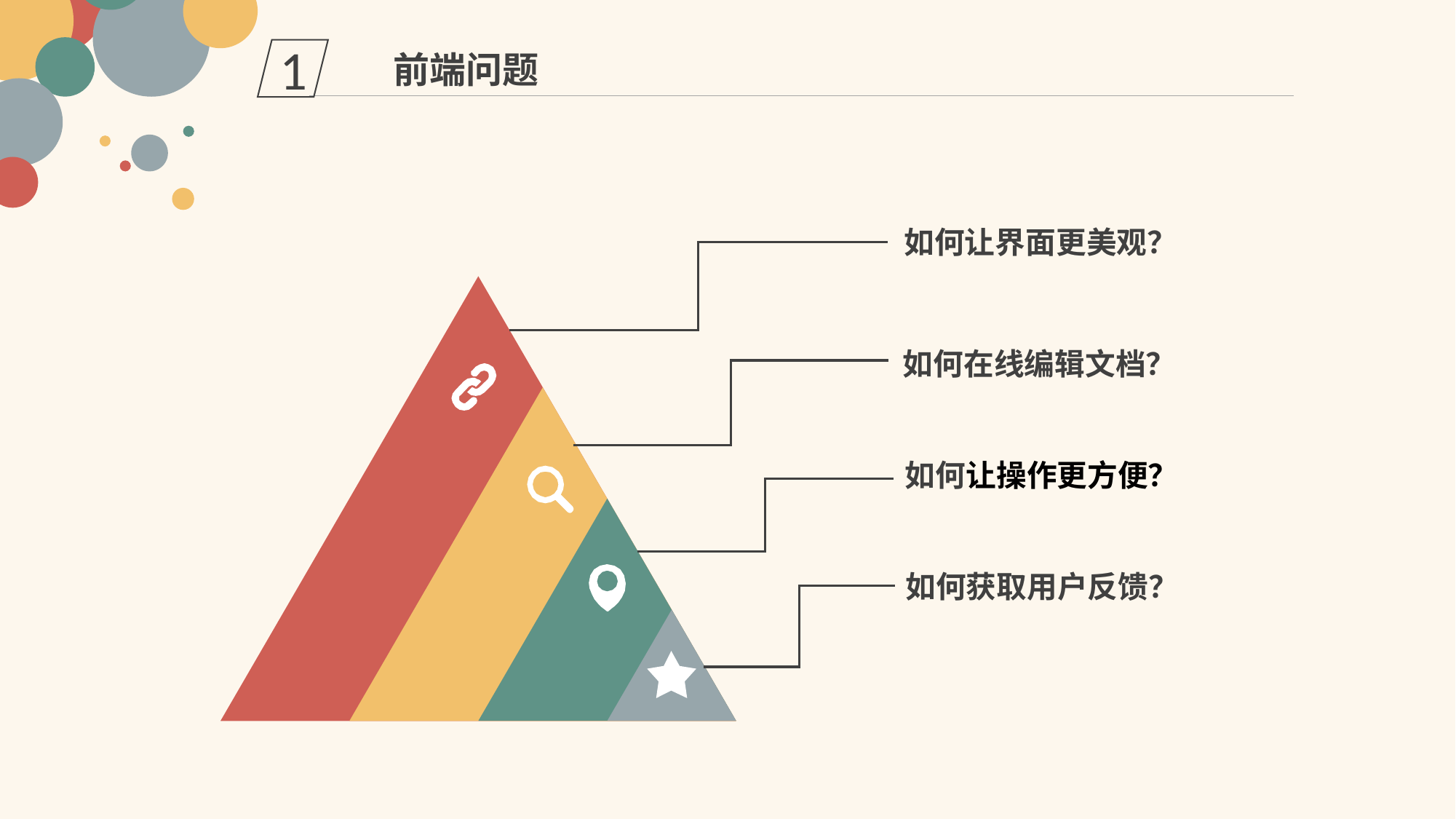

1
前端问题
如何让界面更美观？

如何在线编辑文档？

如何让操作更方便？

如何获取用户反馈？